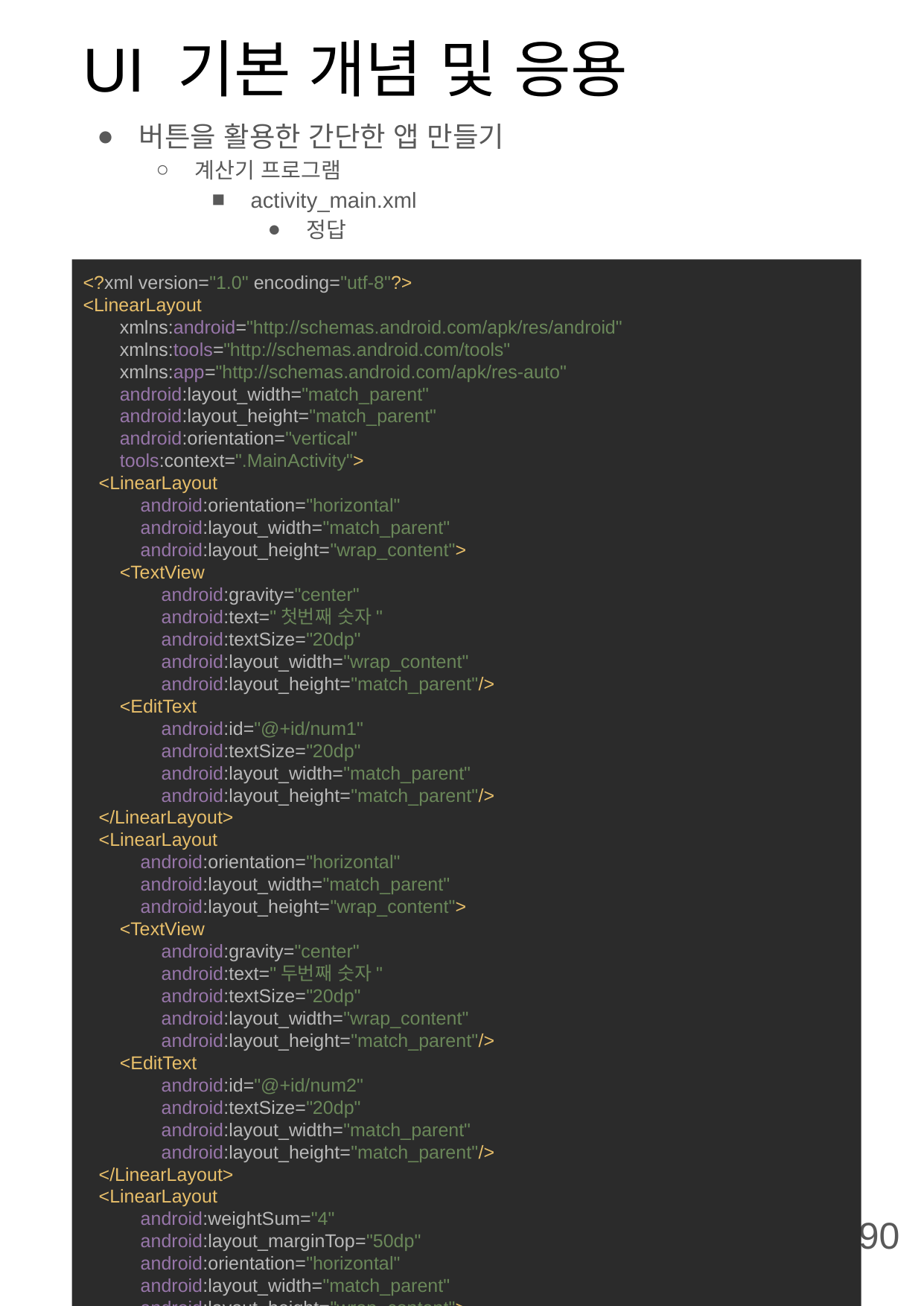

# UI 기본 개념 및 응용
버튼을 활용한 간단한 앱 만들기
계산기 프로그램
activity_main.xml
정답
<?xml version="1.0" encoding="utf-8"?>
<LinearLayout
       xmlns:android="http://schemas.android.com/apk/res/android"
       xmlns:tools="http://schemas.android.com/tools"
       xmlns:app="http://schemas.android.com/apk/res-auto"
       android:layout_width="match_parent"
       android:layout_height="match_parent"
       android:orientation="vertical"
       tools:context=".MainActivity">
   <LinearLayout
           android:orientation="horizontal"
           android:layout_width="match_parent"
           android:layout_height="wrap_content">
       <TextView
               android:gravity="center"
               android:text="첫번째 숫자"
               android:textSize="20dp"
               android:layout_width="wrap_content"
               android:layout_height="match_parent"/>
       <EditText
               android:id="@+id/num1"
               android:textSize="20dp"
               android:layout_width="match_parent"
               android:layout_height="match_parent"/>
   </LinearLayout>
   <LinearLayout
           android:orientation="horizontal"
           android:layout_width="match_parent"
           android:layout_height="wrap_content">
       <TextView
               android:gravity="center"
               android:text="두번째 숫자"
               android:textSize="20dp"
               android:layout_width="wrap_content"
               android:layout_height="match_parent"/>
       <EditText
               android:id="@+id/num2"
               android:textSize="20dp"
               android:layout_width="match_parent"
               android:layout_height="match_parent"/>
   </LinearLayout>
   <LinearLayout
           android:weightSum="4"
           android:layout_marginTop="50dp"
           android:orientation="horizontal"
           android:layout_width="match_parent"
           android:layout_height="wrap_content">
       <Button
           android:id="@+id/plusBtn"
           android:text="+"
           android:textSize="20dp"
           android:onClick="onClickBtn"
           android:layout_weight="1"
           android:layout_width="wrap_content"
           android:layout_height="wrap_content"/>
       <Button
           android:id="@+id/minusBtn"
           android:text="-"
           android:textSize="20dp"
           android:onClick="onClickBtn"
           android:layout_weight="1"
           android:layout_width="wrap_content"
           android:layout_height="wrap_content"/>
       <Button
               android:id="@+id/multiplyBtn"
               android:text="*"
               android:textSize="20dp"
               android:onClick="onClickBtn"
               android:layout_weight="1"
               android:layout_width="wrap_content"
               android:layout_height="wrap_content"/>
       <Button
               android:id="@+id/divideBtn"
               android:text="/"
               android:textSize="20dp"
               android:onClick="onClickBtn"
               android:layout_weight="1"
               android:layout_width="wrap_content"
               android:layout_height="wrap_content"/>
   </LinearLayout>
   <LinearLayout
           android:layout_marginTop="50dp"
           android:orientation="horizontal"
           android:layout_width="match_parent"
           android:layout_height="wrap_content">
       <TextView
               android:textSize="30dp"
               android:gravity="center"
               android:text="결과 : "
               android:layout_width="wrap_content"
               android:layout_height="match_parent"/>
       <TextView
               android:textSize="30dp"
               android:id="@+id/answer"
               android:layout_width="match_parent"
               android:layout_height="match_parent"/>
   </LinearLayout>
</LinearLayout>

90